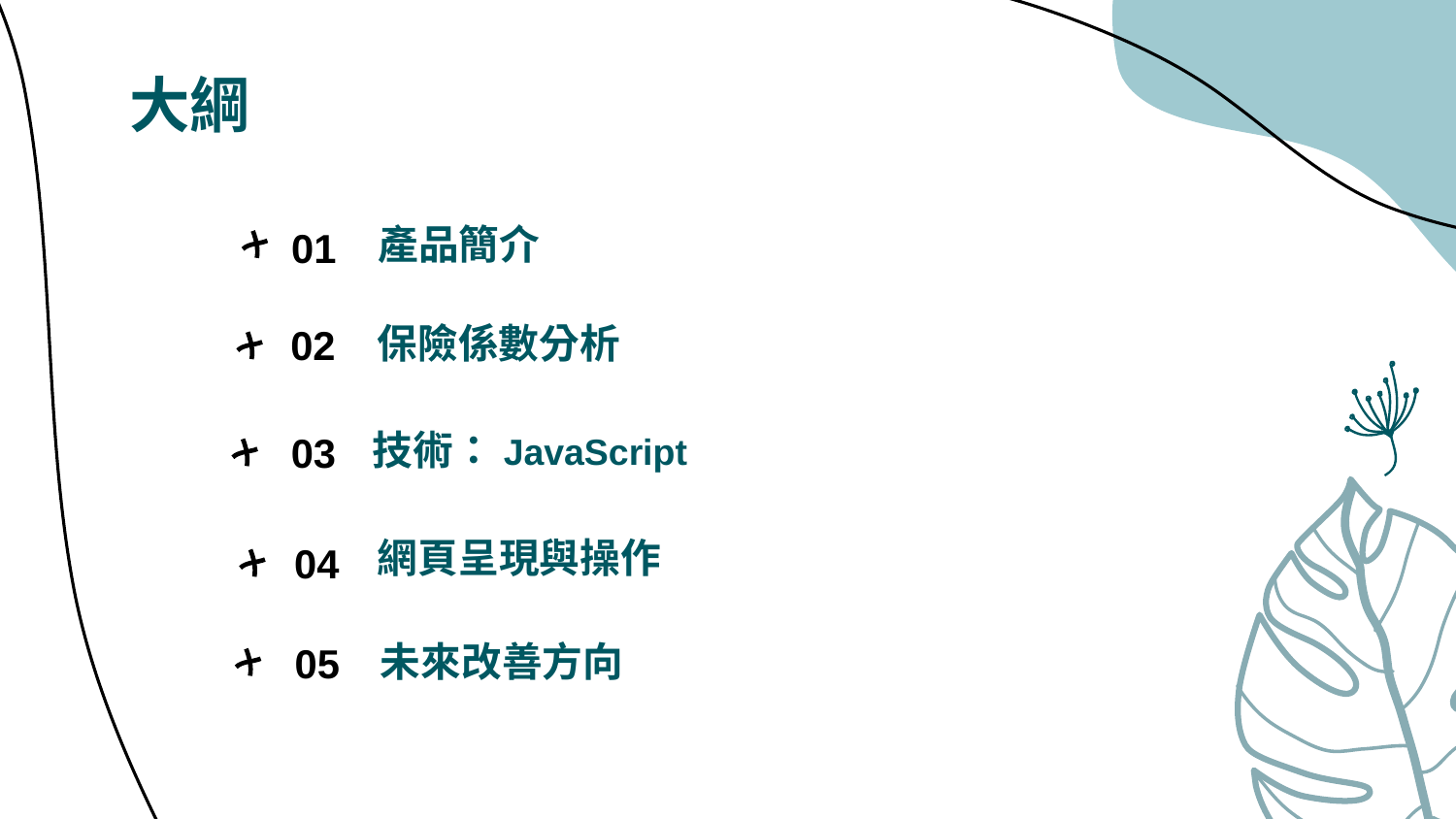

# 大綱
產品簡介
01

保險係數分析
02

技術：JavaScript
03

網頁呈現與操作
04

未來改善方向
05